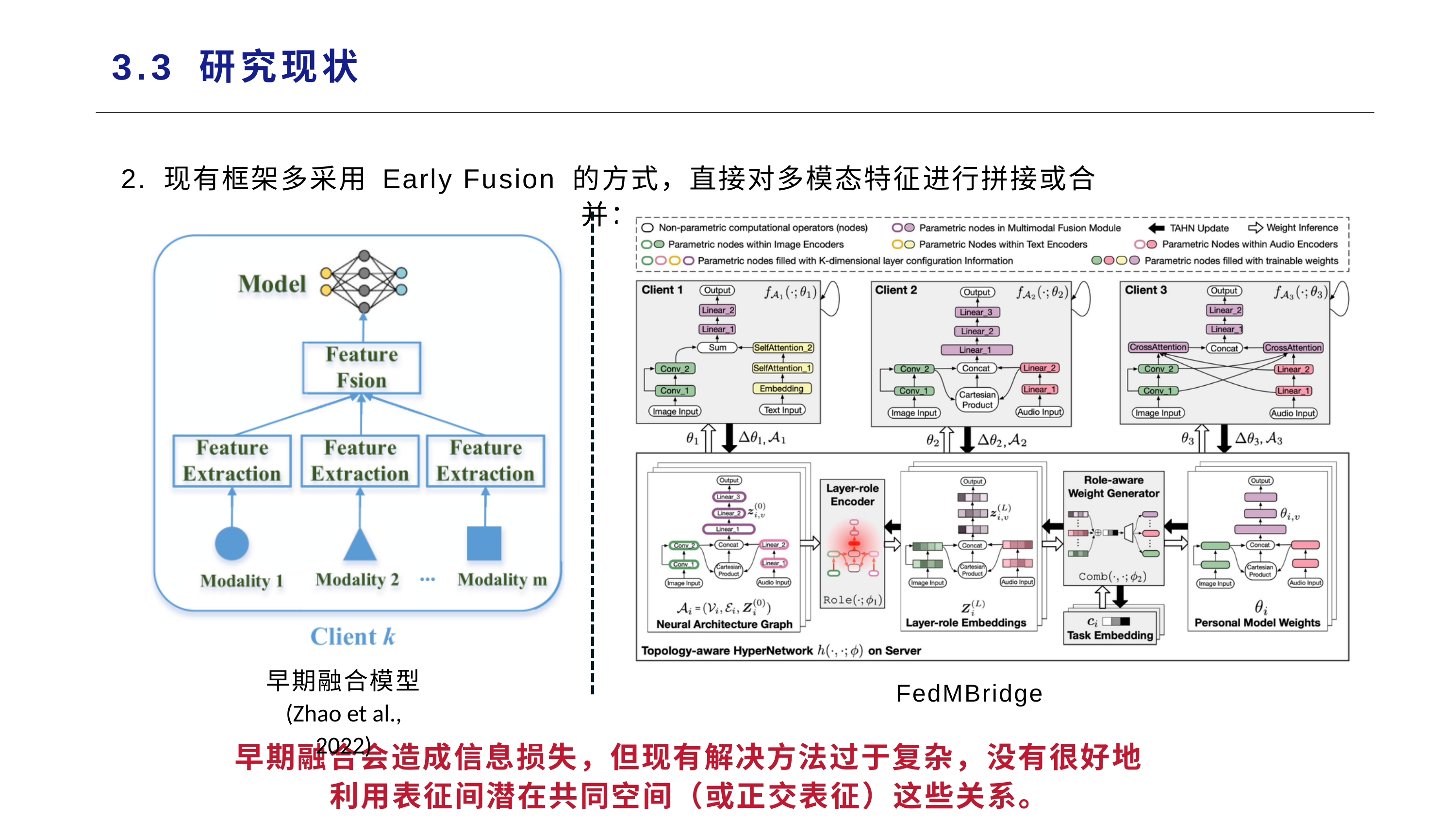

3.3 研究现状

2. 现有框架多采用 Early Fusion 的方式，直接对多模态特征进行拼接或合并：

早期融合模型
(Zhao et al., 2022)
FedMBridge
早期融合会造成信息损失，但现有解决方法过于复杂，没有很好地利用表征间潜在共同空间（或正交表征）这些关系。